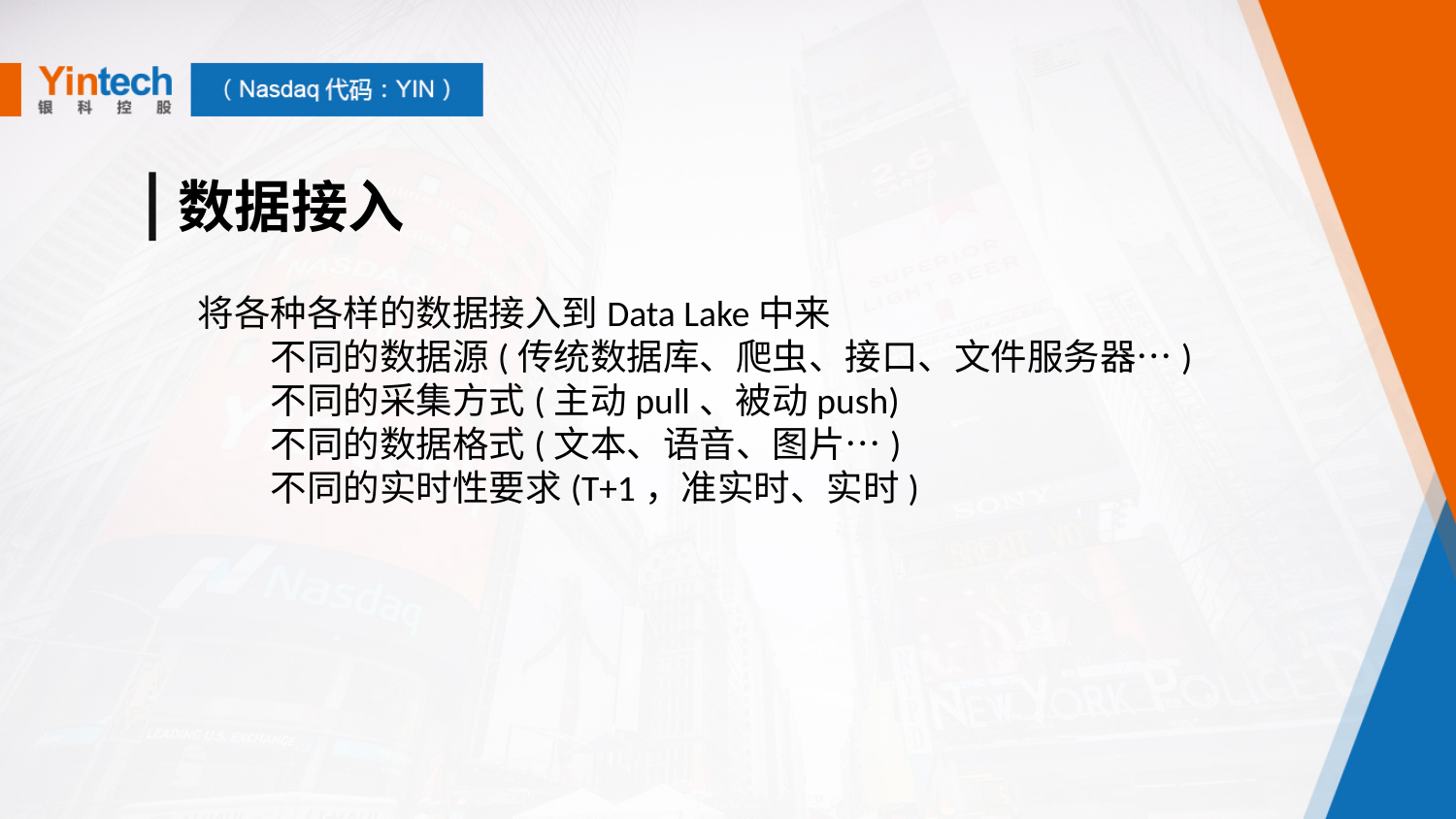

数据接入

将各种各样的数据接入到Data Lake中来
不同的数据源(传统数据库、爬虫、接口、文件服务器…)
不同的采集方式(主动pull、被动push)
不同的数据格式(文本、语音、图片…)
不同的实时性要求(T+1，准实时、实时)